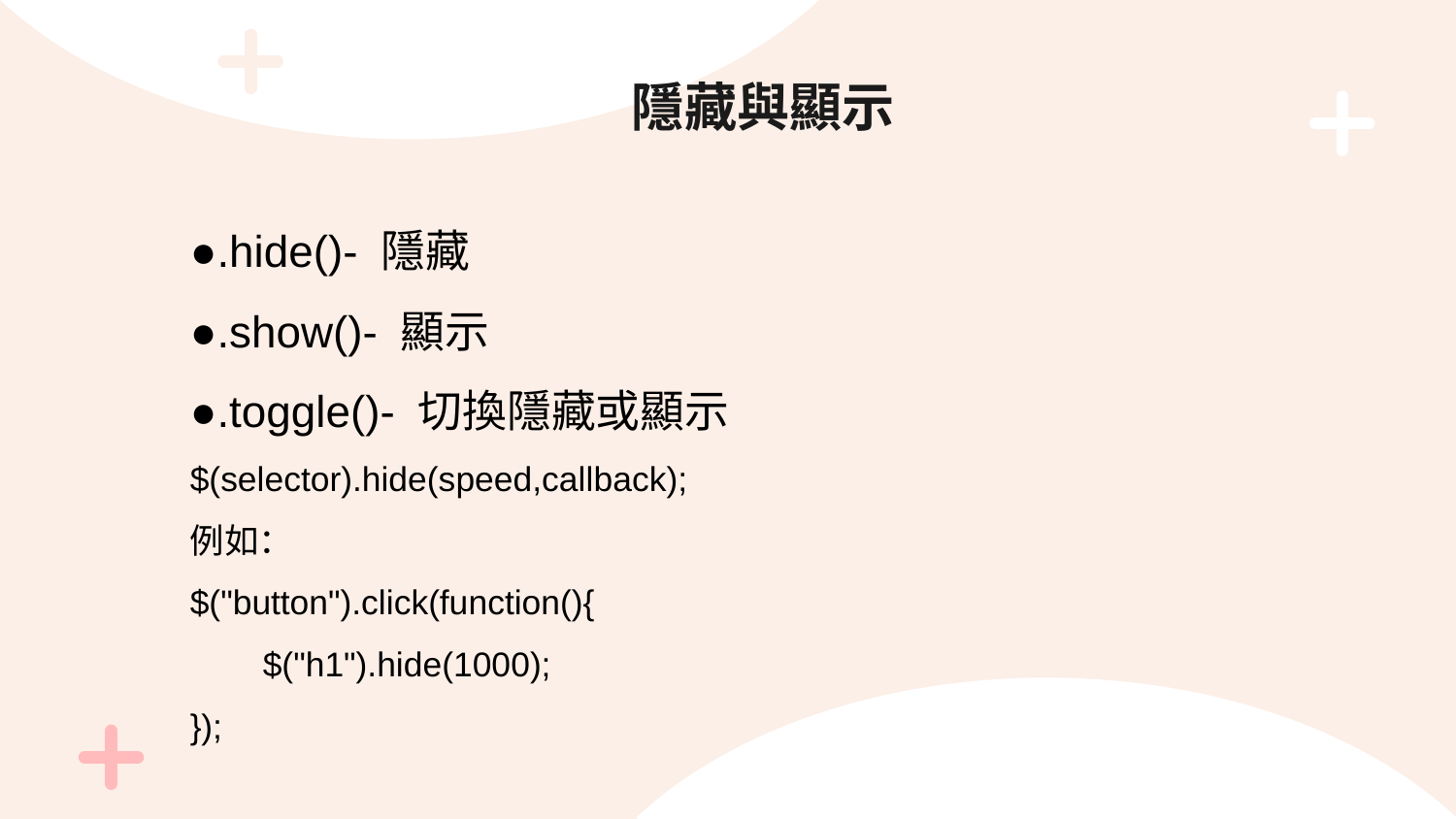

# 隱藏與顯示
●.hide()- 隱藏
●.show()- 顯示
●.toggle()- 切換隱藏或顯示
$(selector).hide(speed,callback);
例如：
$("button").click(function(){
$("h1").hide(1000);
});